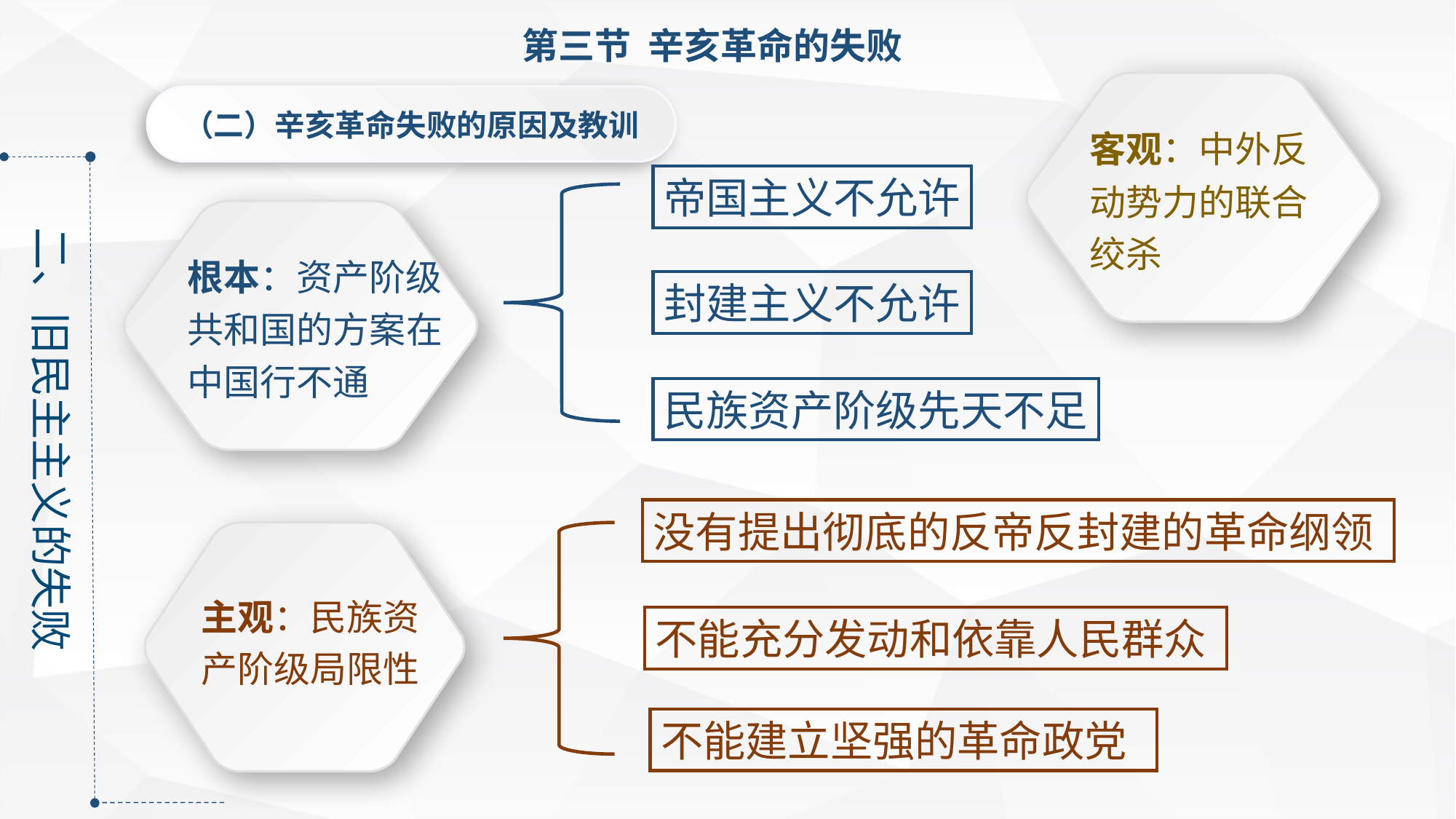

第三节  辛亥革命的失败

客观：中外反动势力的联合绞杀
（二）辛亥革命失败的原因及教训

二、旧民主主义的失败
帝国主义不允许

根本：资产阶级共和国的方案在中国行不通
封建主义不允许
民族资产阶级先天不足
没有提出彻底的反帝反封建的革命纲领

主观：民族资产阶级局限性

不能充分发动和依靠人民群众
不能建立坚强的革命政党